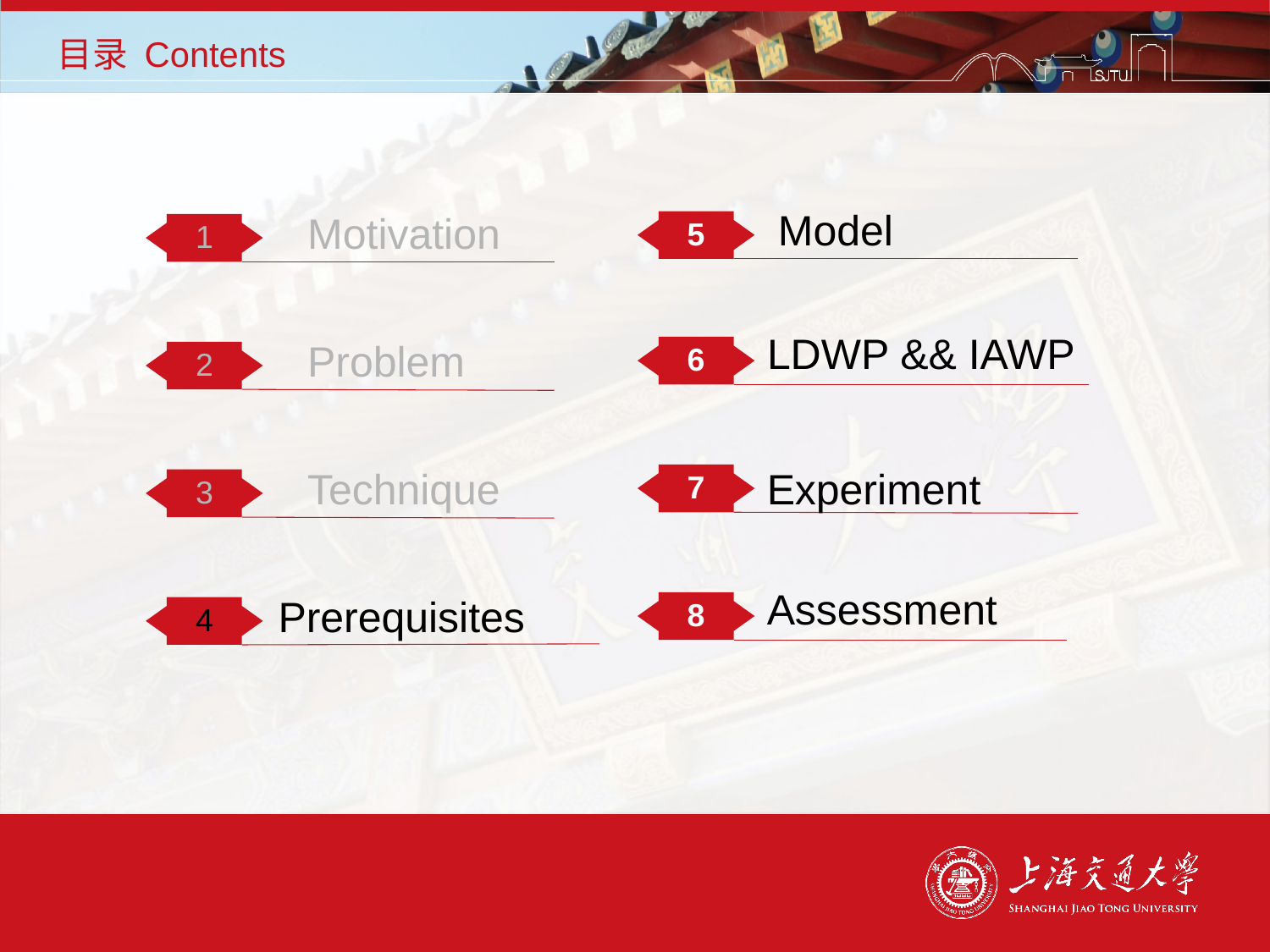

# 目录 Contents
Model
Motivation
5

1

LDWP && IAWP
6

Problem
2

7

Experiment
Technique
3

Assessment
8

Prerequisites
4